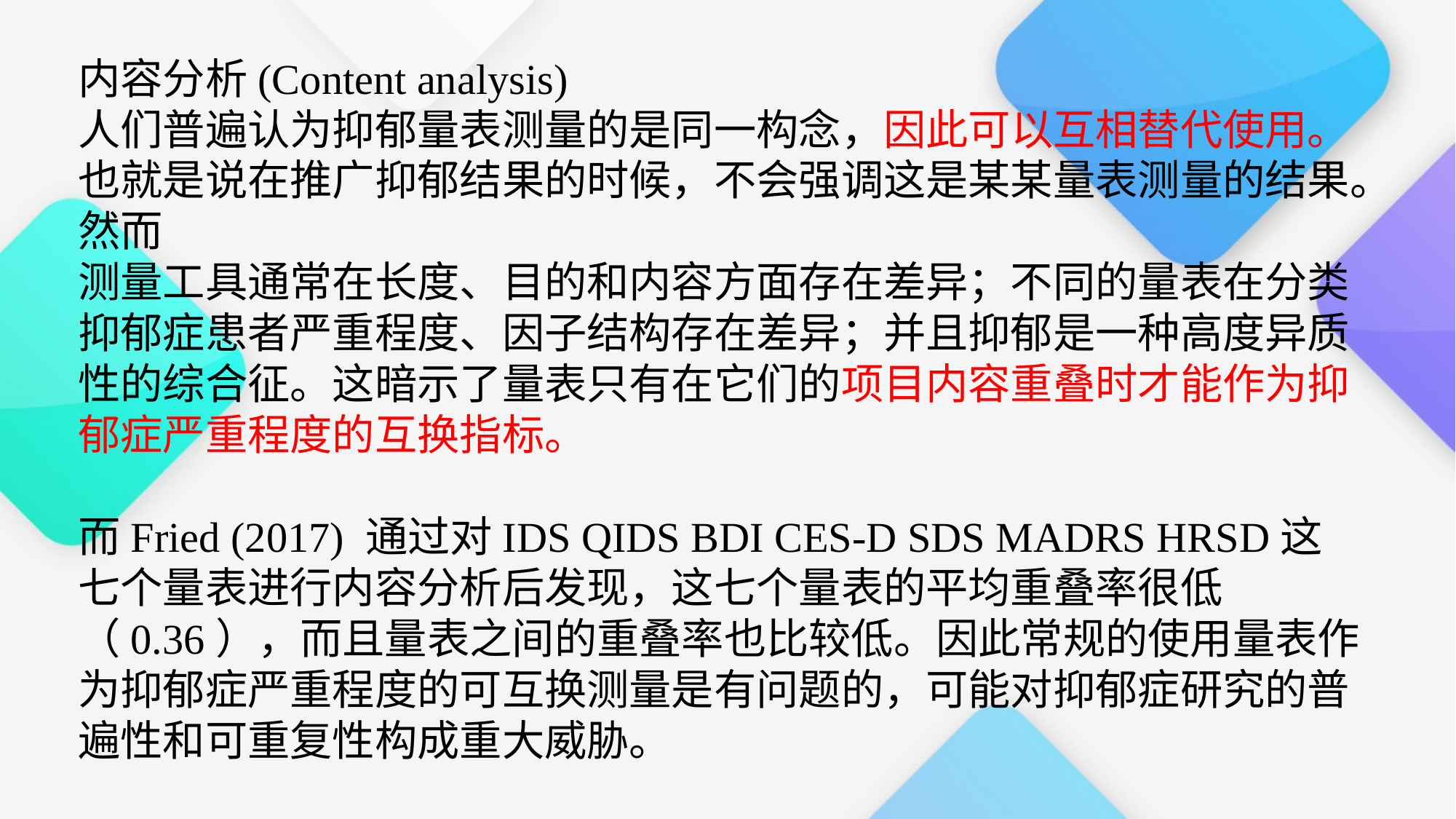

内容分析(Content analysis)
人们普遍认为抑郁量表测量的是同一构念，因此可以互相替代使用。也就是说在推广抑郁结果的时候，不会强调这是某某量表测量的结果。
然而
测量工具通常在长度、目的和内容方面存在差异；不同的量表在分类抑郁症患者严重程度、因子结构存在差异；并且抑郁是一种高度异质性的综合征。这暗示了量表只有在它们的项目内容重叠时才能作为抑郁症严重程度的互换指标。

而Fried (2017) 通过对IDS QIDS BDI CES-D SDS MADRS HRSD这七个量表进行内容分析后发现，这七个量表的平均重叠率很低（0.36），而且量表之间的重叠率也比较低。因此常规的使用量表作为抑郁症严重程度的可互换测量是有问题的，可能对抑郁症研究的普遍性和可重复性构成重大威胁。